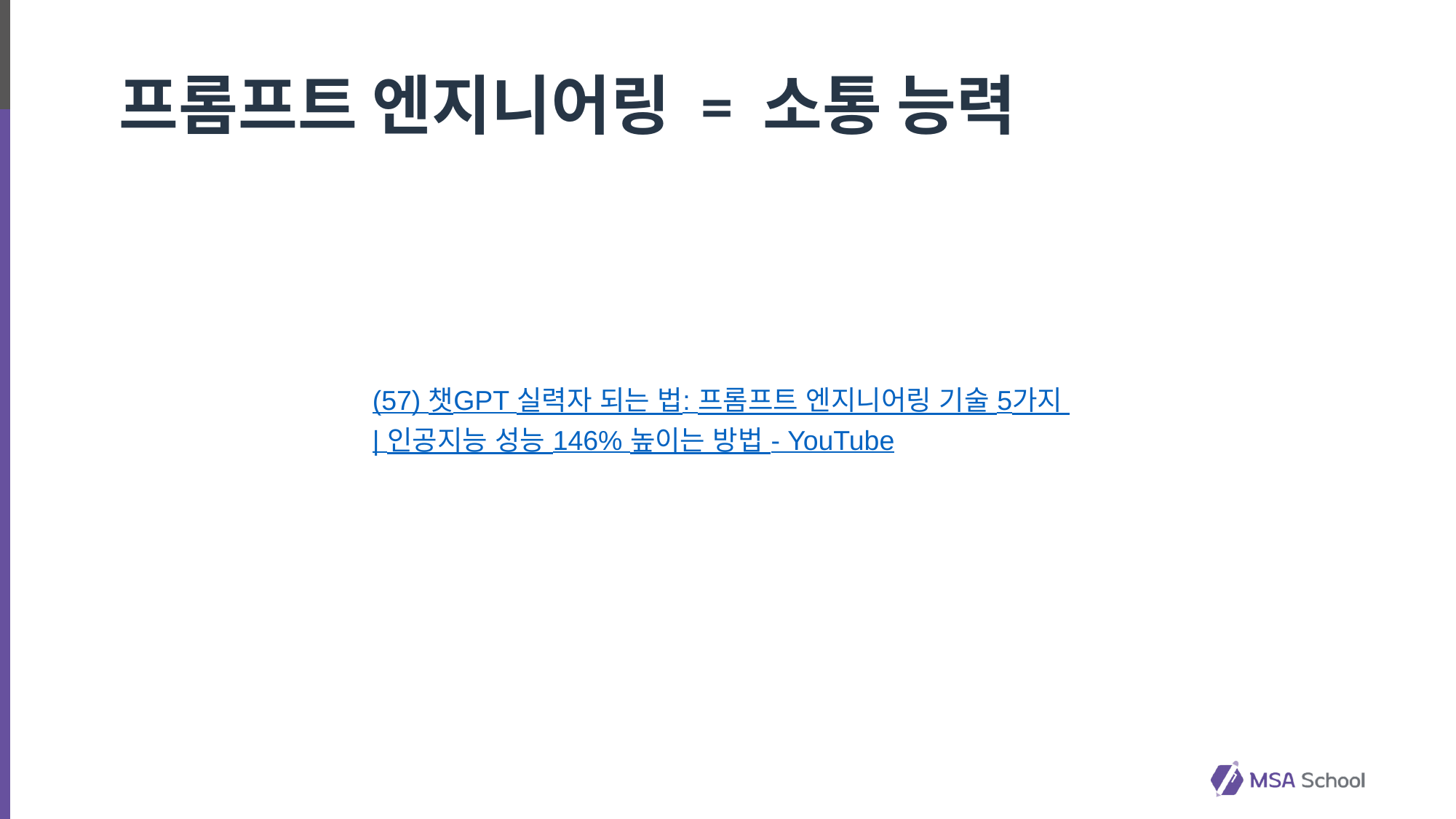

# 프롬프트 엔지니어링 = 소통 능력
(57) 챗GPT 실력자 되는 법: 프롬프트 엔지니어링 기술 5가지 | 인공지능 성능 146% 높이는 방법 - YouTube